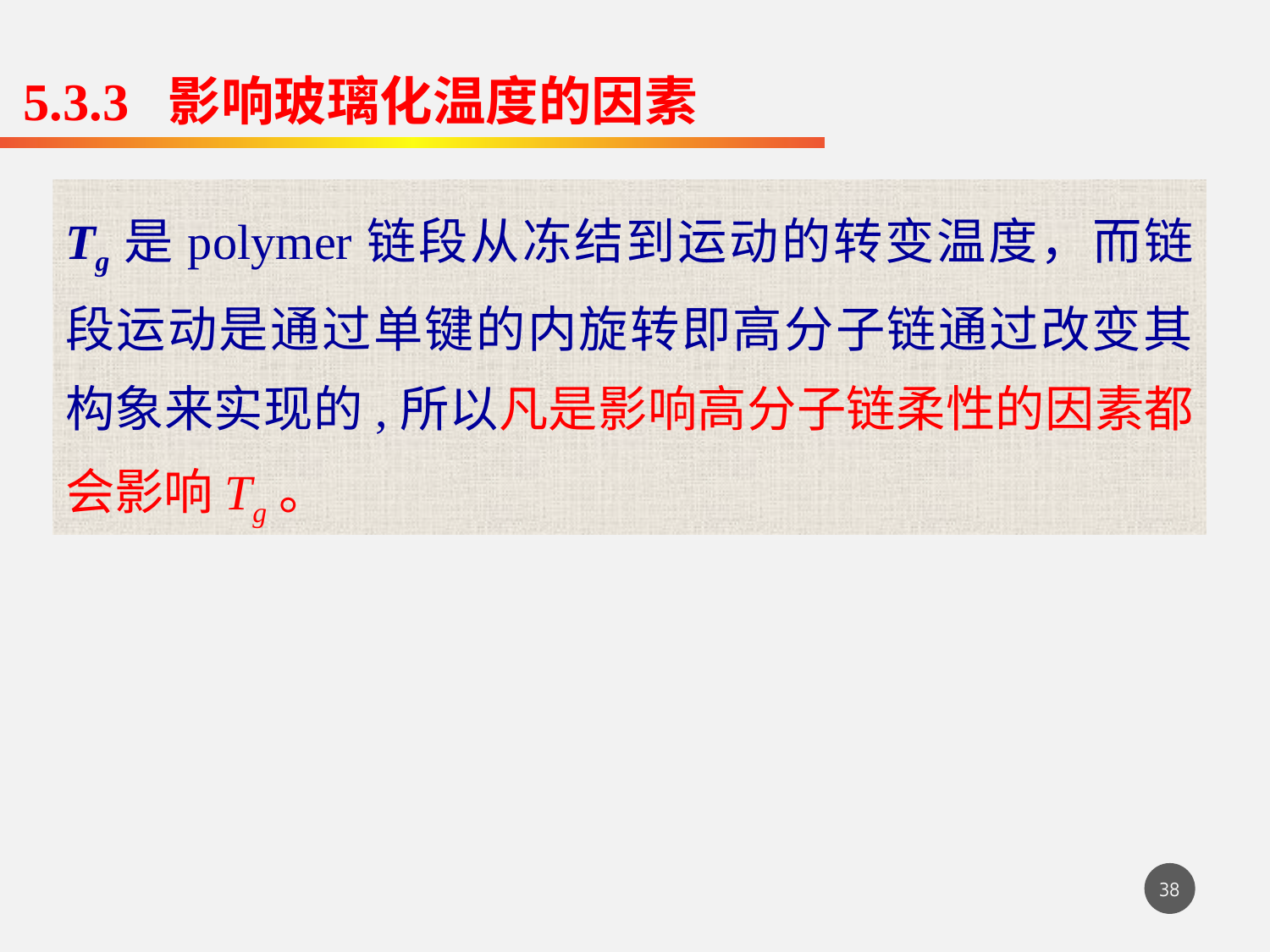

5.3.3  影响玻璃化温度的因素
Tg是polymer链段从冻结到运动的转变温度，而链段运动是通过单键的内旋转即高分子链通过改变其构象来实现的,所以凡是影响高分子链柔性的因素都会影响Tg。
38